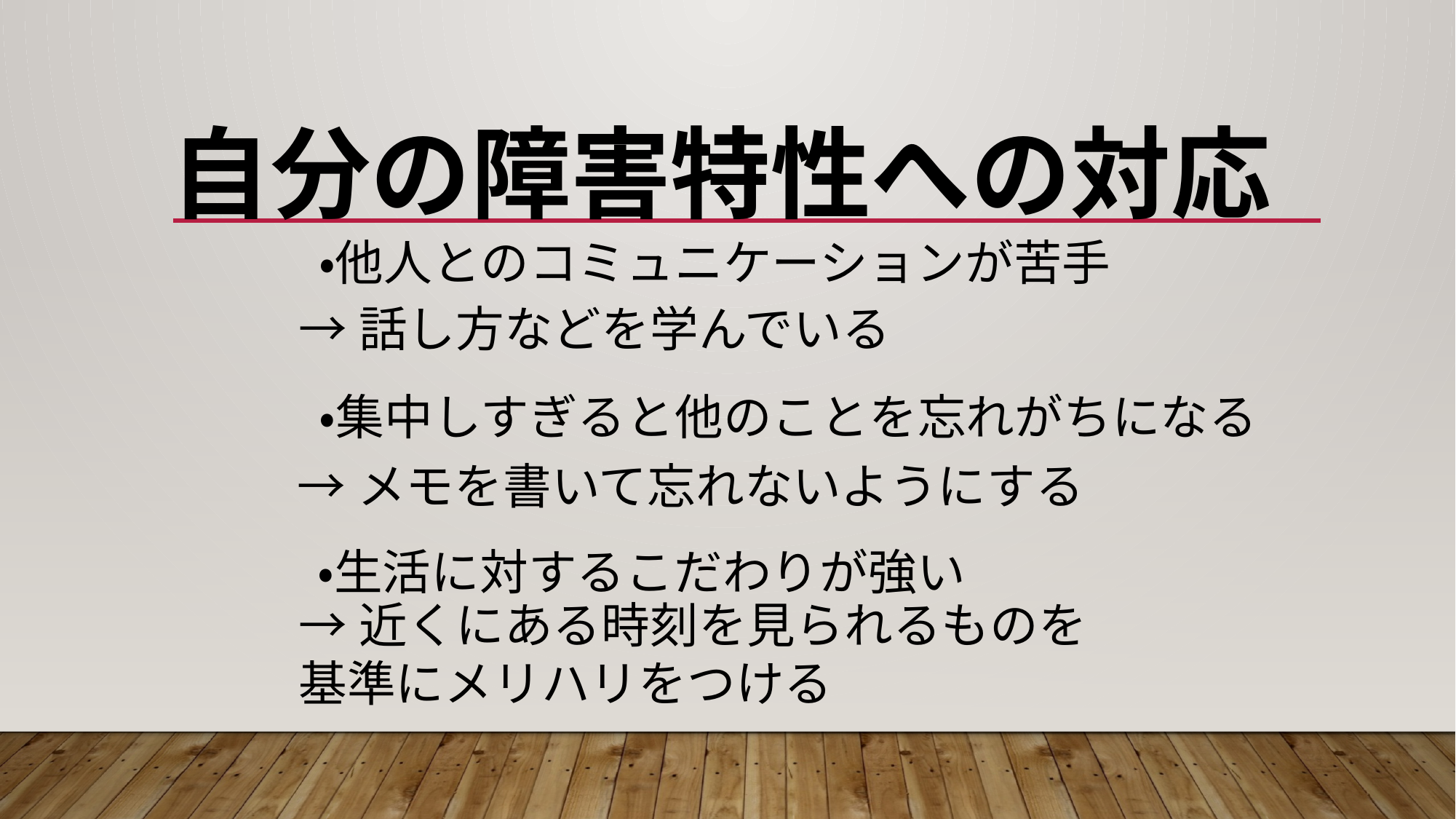

# 自分の障害特性への対応
・他人とのコミュニケーションが苦手
→話し方などを学んでいる
・集中しすぎると他のことを忘れがちになる
→メモを書いて忘れないようにする
・生活に対するこだわりが強い
→近くにある時刻を見られるものを基準にメリハリをつける